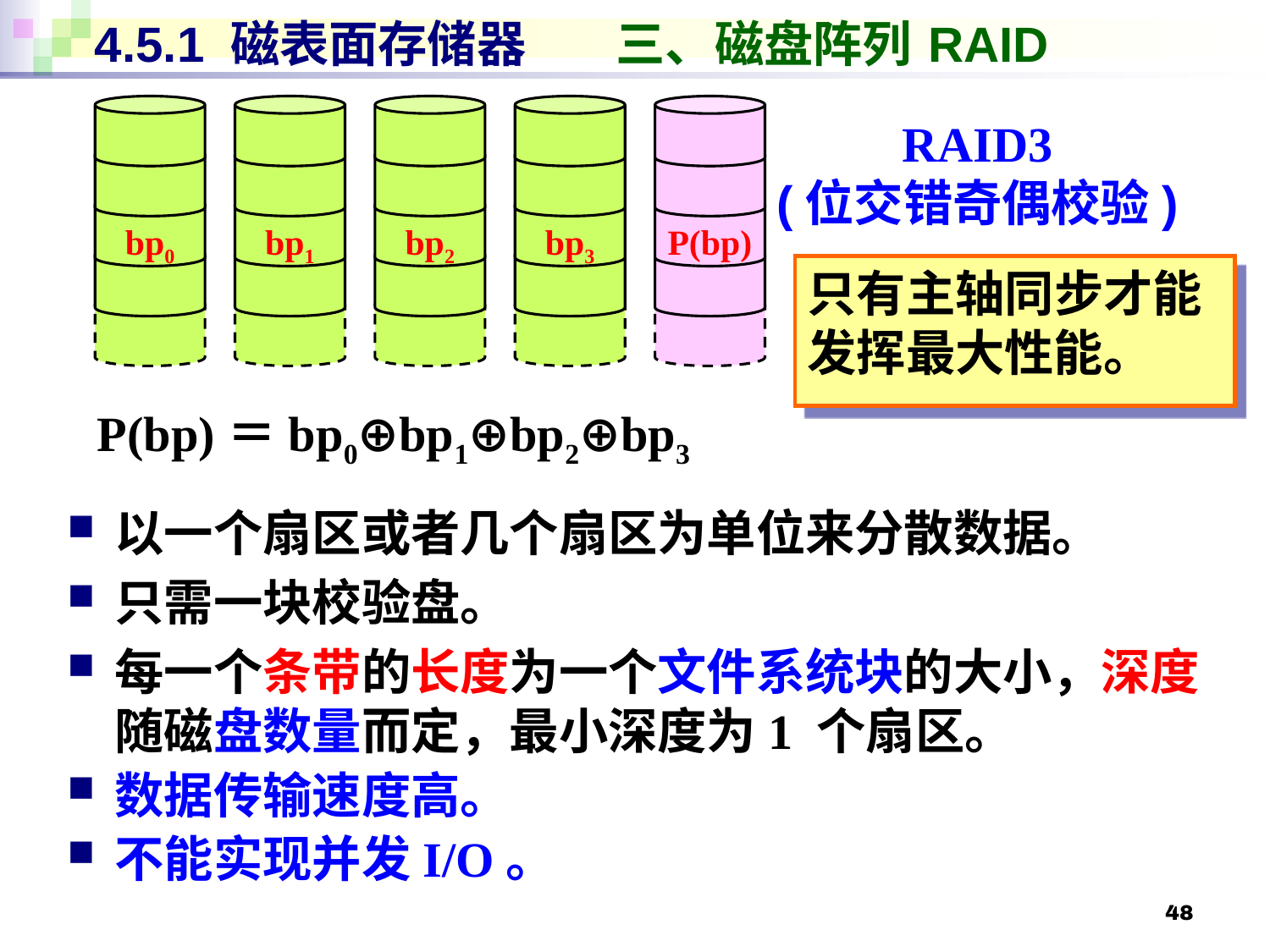

# 4.5.1 磁表面存储器        三、磁盘阵列 RAID

RAID3
(位交错奇偶校验)

bp0
bp1
bp2
bp3
P(bp)

只有主轴同步才能发挥最大性能。

P(bp)＝bp0⊕bp1⊕bp2⊕bp3
以一个扇区或者几个扇区为单位来分散数据。
只需一块校验盘。
每一个条带的长度为一个文件系统块的大小，深度随磁盘数量而定，最小深度为1 个扇区。
数据传输速度高。
不能实现并发I/O。
48